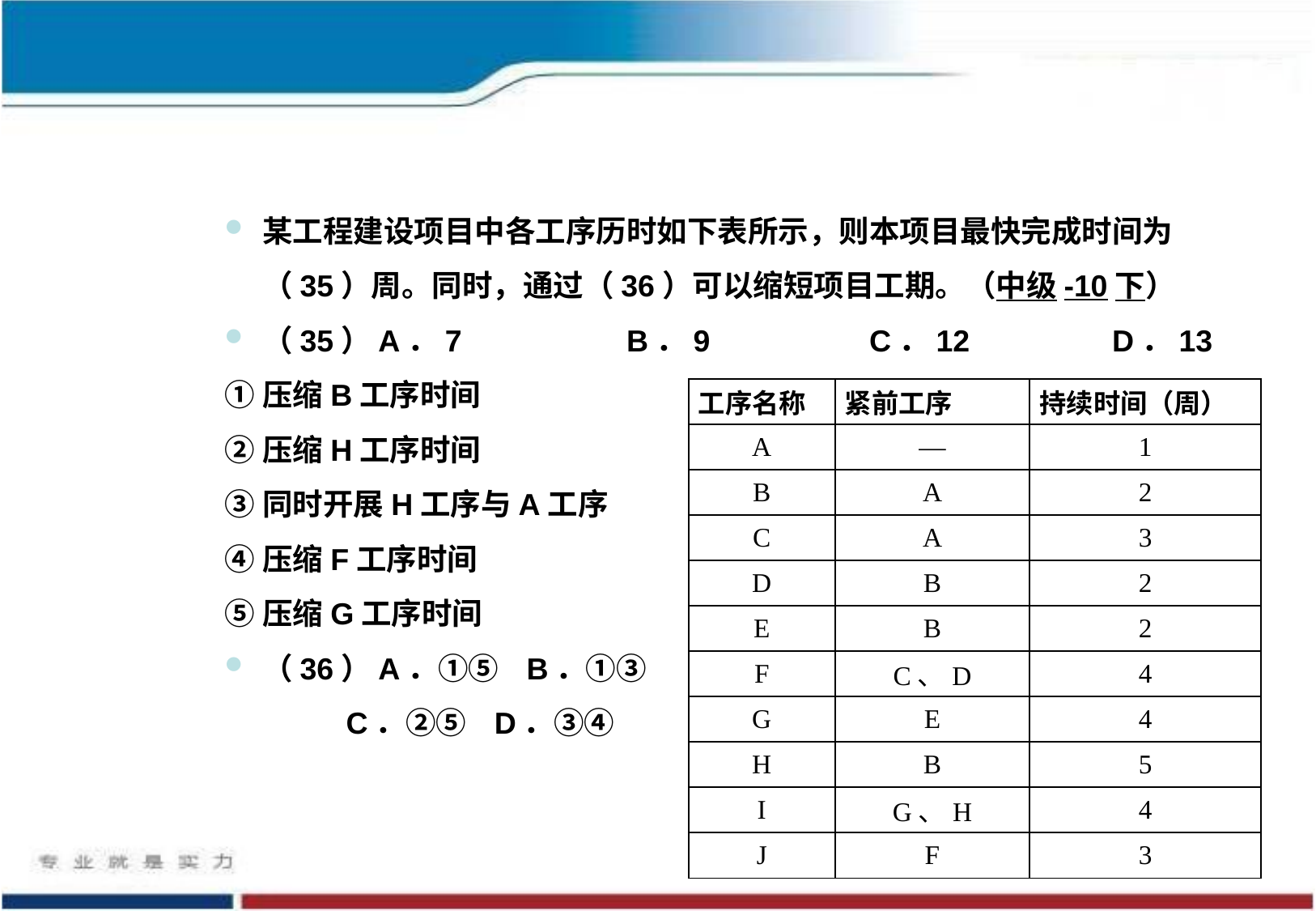

某工程建设项目中各工序历时如下表所示，则本项目最快完成时间为（35）周。同时，通过（36）可以缩短项目工期。（中级-10下）
（35）A．7		B．9		C．12		D．13
①压缩B工序时间
②压缩H工序时间
③同时开展H工序与A工序
④压缩F工序时间
⑤压缩G工序时间
（36）A．①⑤   B．①③
C．②⑤   D．③④

| 工序名称 | 紧前工序 | 持续时间（周） |
| --- | --- | --- |
| A | — | 1 |
| B | A | 2 |
| C | A | 3 |
| D | B | 2 |
| E | B | 2 |
| F | C、D | 4 |
| G | E | 4 |
| H | B | 5 |
| I | G、H | 4 |
| J | F | 3 |